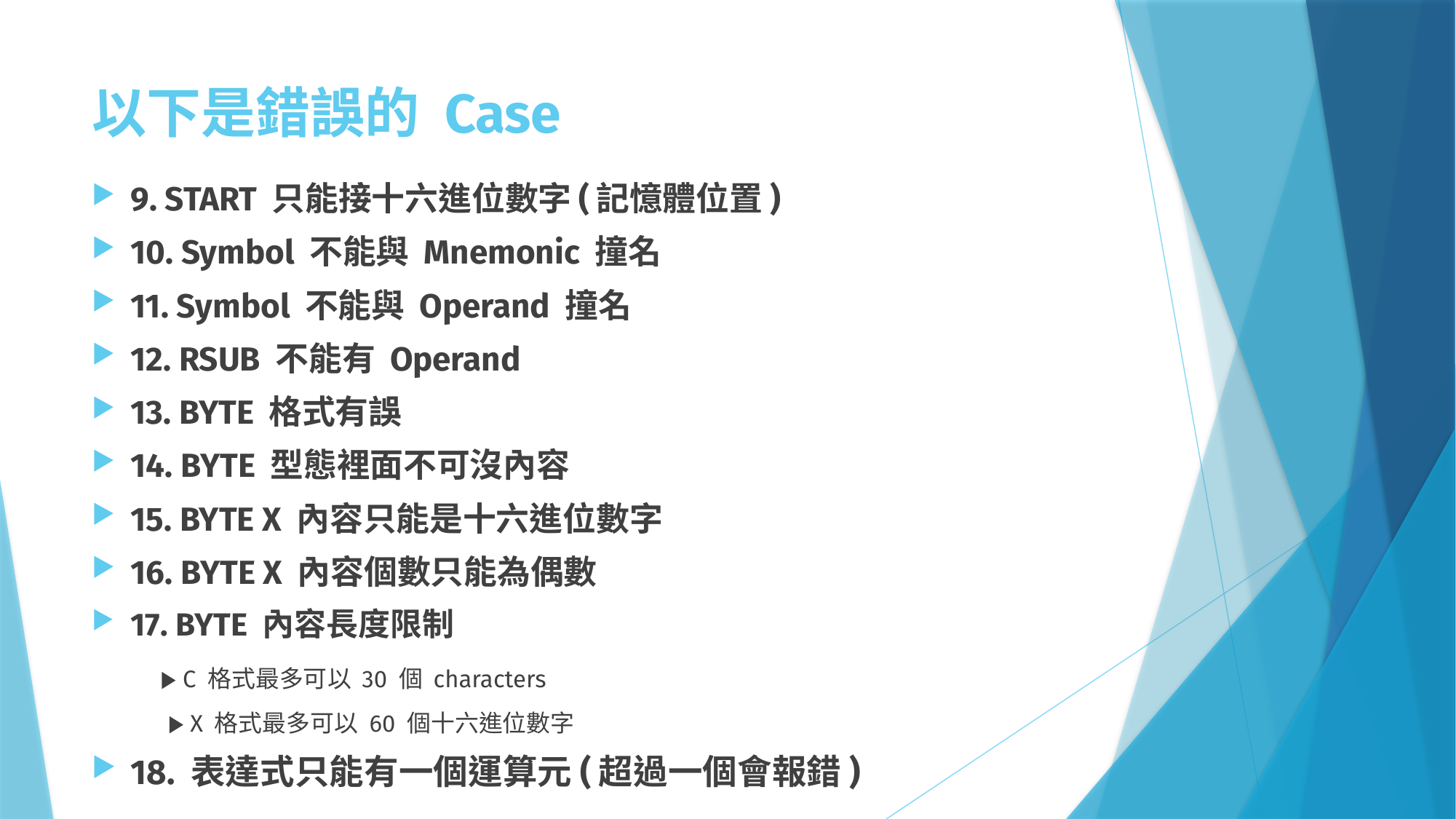

# 以下是錯誤的 Case
9. START 只能接十六進位數字(記憶體位置)
10. Symbol 不能與 Mnemonic 撞名
11. Symbol 不能與 Operand 撞名
12. RSUB 不能有 Operand
13. BYTE 格式有誤
14. BYTE 型態裡面不可沒內容
15. BYTE X 內容只能是十六進位數字
16. BYTE X 內容個數只能為偶數
17. BYTE 內容長度限制
         ▶ C 格式最多可以 30 個 characters
            ▶ X 格式最多可以 60 個十六進位數字
18. 表達式只能有一個運算元(超過一個會報錯)